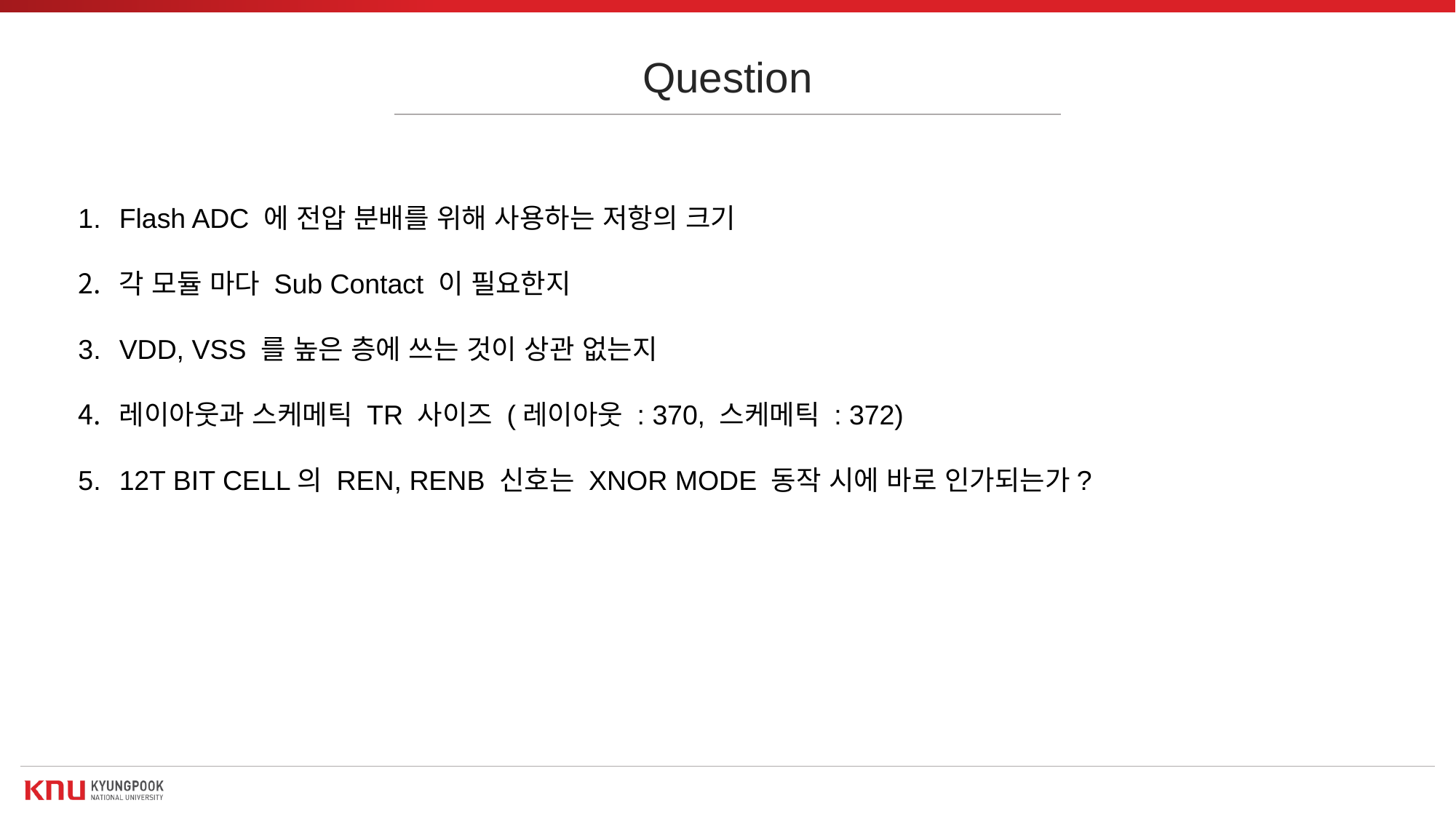

Question

Flash ADC 에 전압 분배를 위해 사용하는 저항의 크기

각 모듈 마다 Sub Contact 이 필요한지

VDD, VSS 를 높은 층에 쓰는 것이 상관 없는지

레이아웃과 스케메틱 TR 사이즈 (레이아웃 : 370, 스케메틱 : 372)

12T BIT CELL의 REN, RENB 신호는 XNOR MODE 동작 시에 바로 인가되는가?